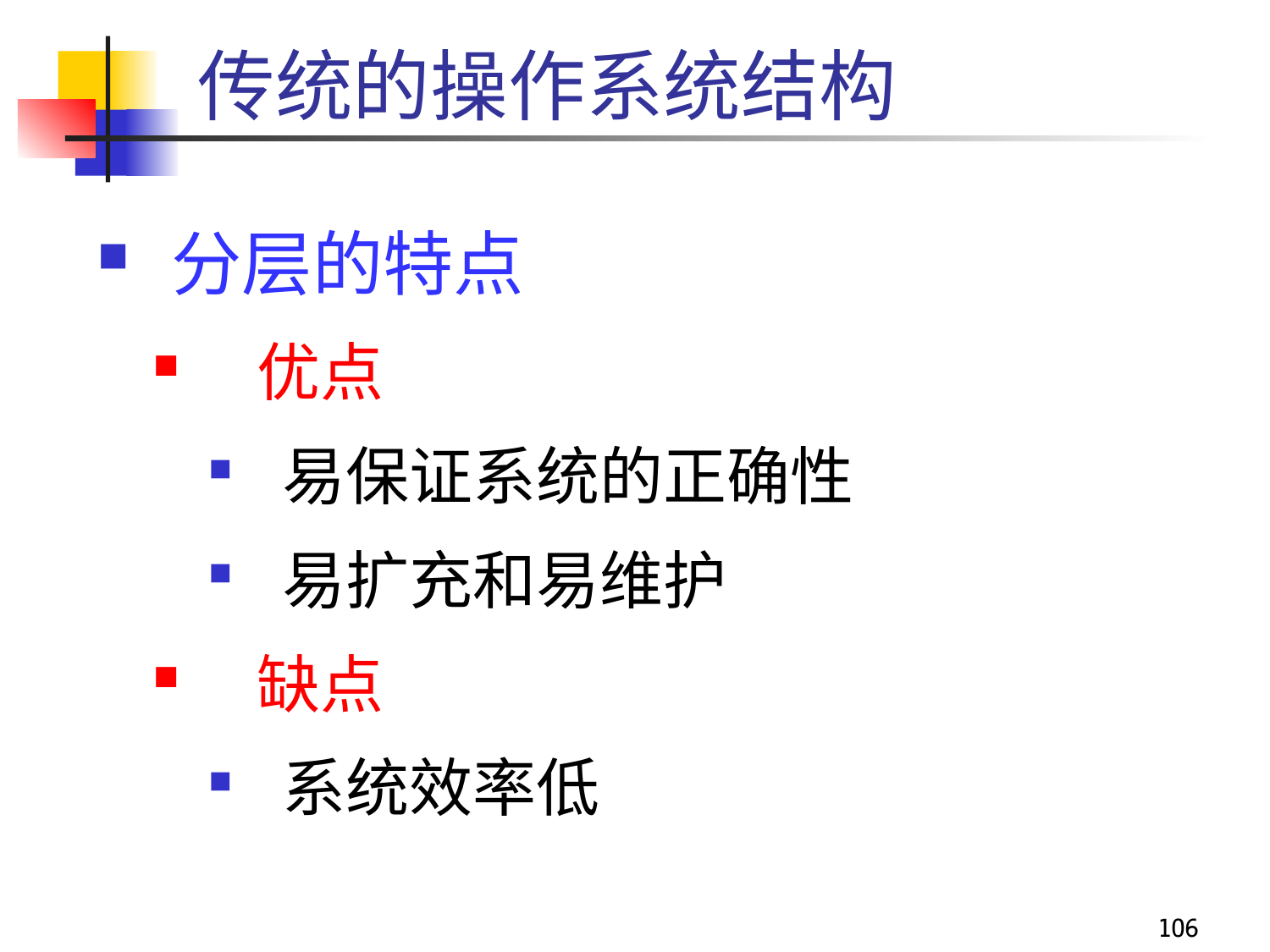

# 传统的操作系统结构
分层的特点
 优点
易保证系统的正确性
易扩充和易维护
 缺点
系统效率低
106